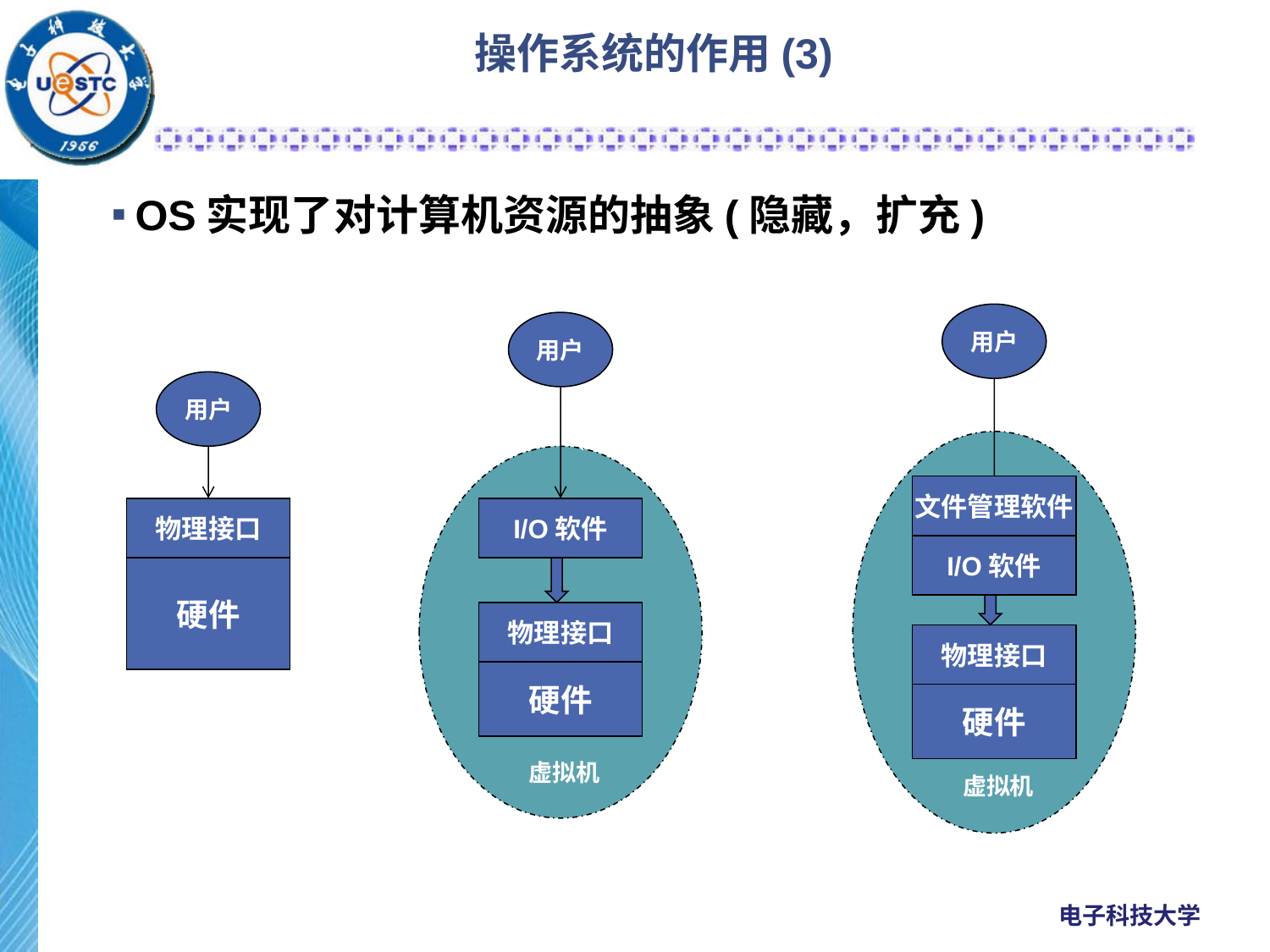

# 操作系统的作用(3)
OS实现了对计算机资源的抽象(隐藏，扩充)

用户
用户
用户
文件操作接口
I/O操作指令
(read，write)

机器指令

文件管理软件
物理接口
I/O软件
I/O软件
硬件

物理接口
物理接口
硬件
硬件
虚拟机
虚拟机